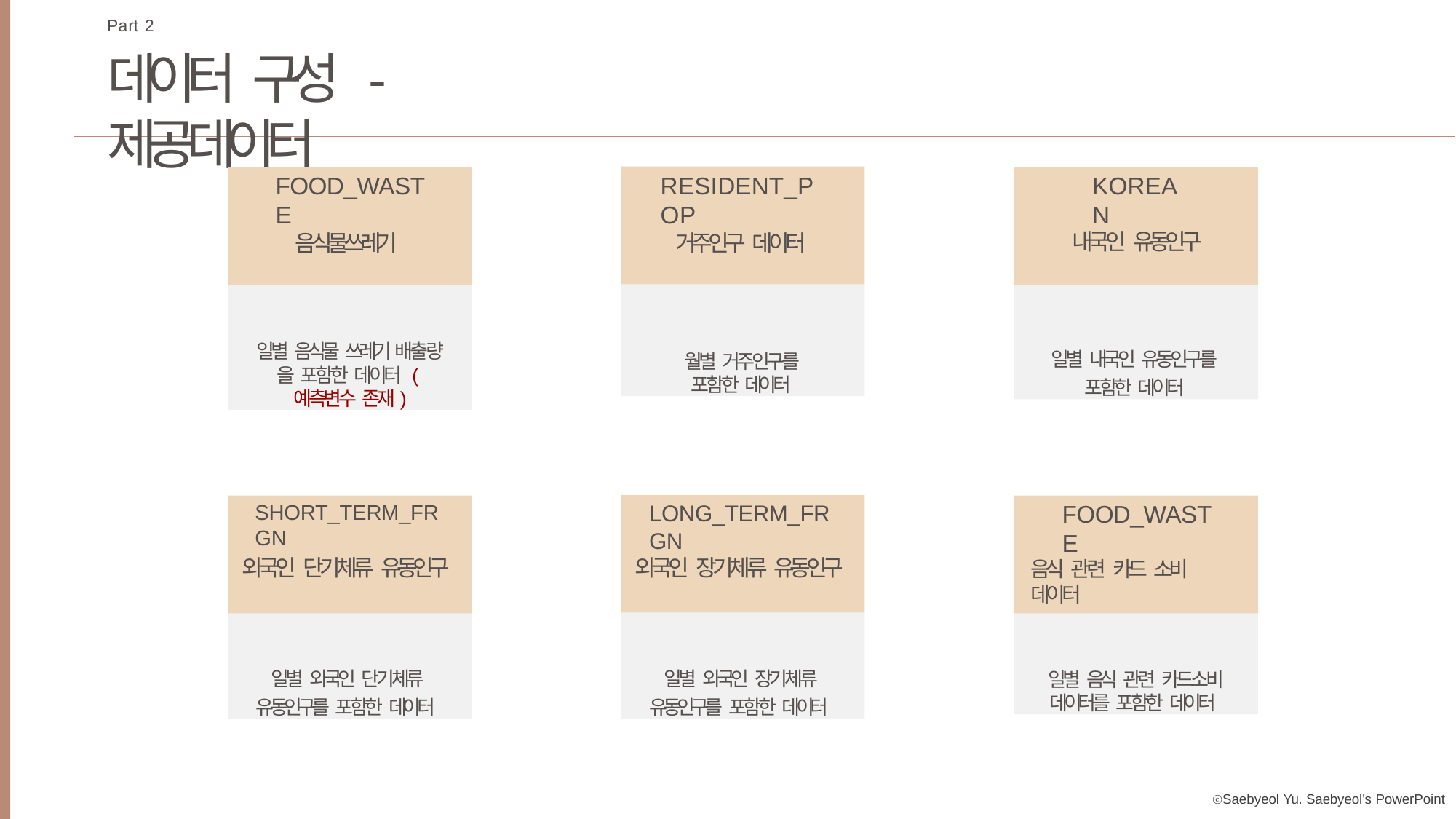

Part 2
# 데이터 구성 - 제공데이터

FOOD_WASTE
RESIDENT_POP
KOREAN
내국인 유동인구
음식물쓰레기
거주인구 데이터

월별 거주인구를  포함한 데이터

일별 음식물 쓰레기 배출량  을 포함한 데이터  (예측변수 존재)

일별 내국인 유동인구를  포함한 데이터

SHORT_TERM_FRGN
FOOD_WASTE
LONG_TERM_FRGN
외국인 단기체류 유동인구
외국인 장기체류 유동인구
음식 관련 카드 소비 데이터

일별 외국인 장기체류  유동인구를 포함한 데이터

일별 외국인 단기체류  유동인구를 포함한 데이터

일별 음식 관련 카드소비  데이터를 포함한 데이터
ⓒSaebyeol Yu. Saebyeol’s PowerPoint